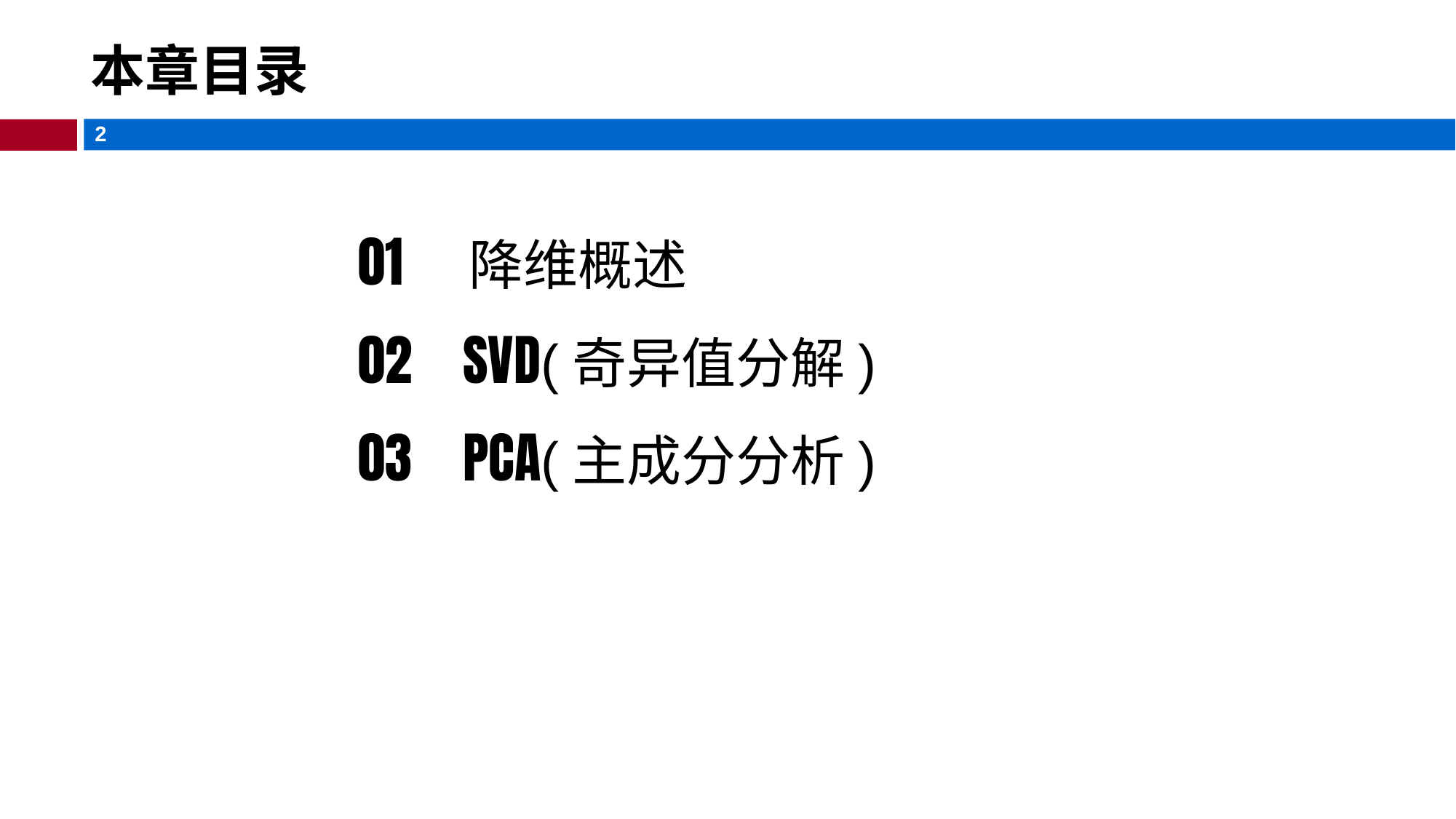

# 本章目录
01    降维概述
02    SVD(奇异值分解)
03    PCA(主成分分析)